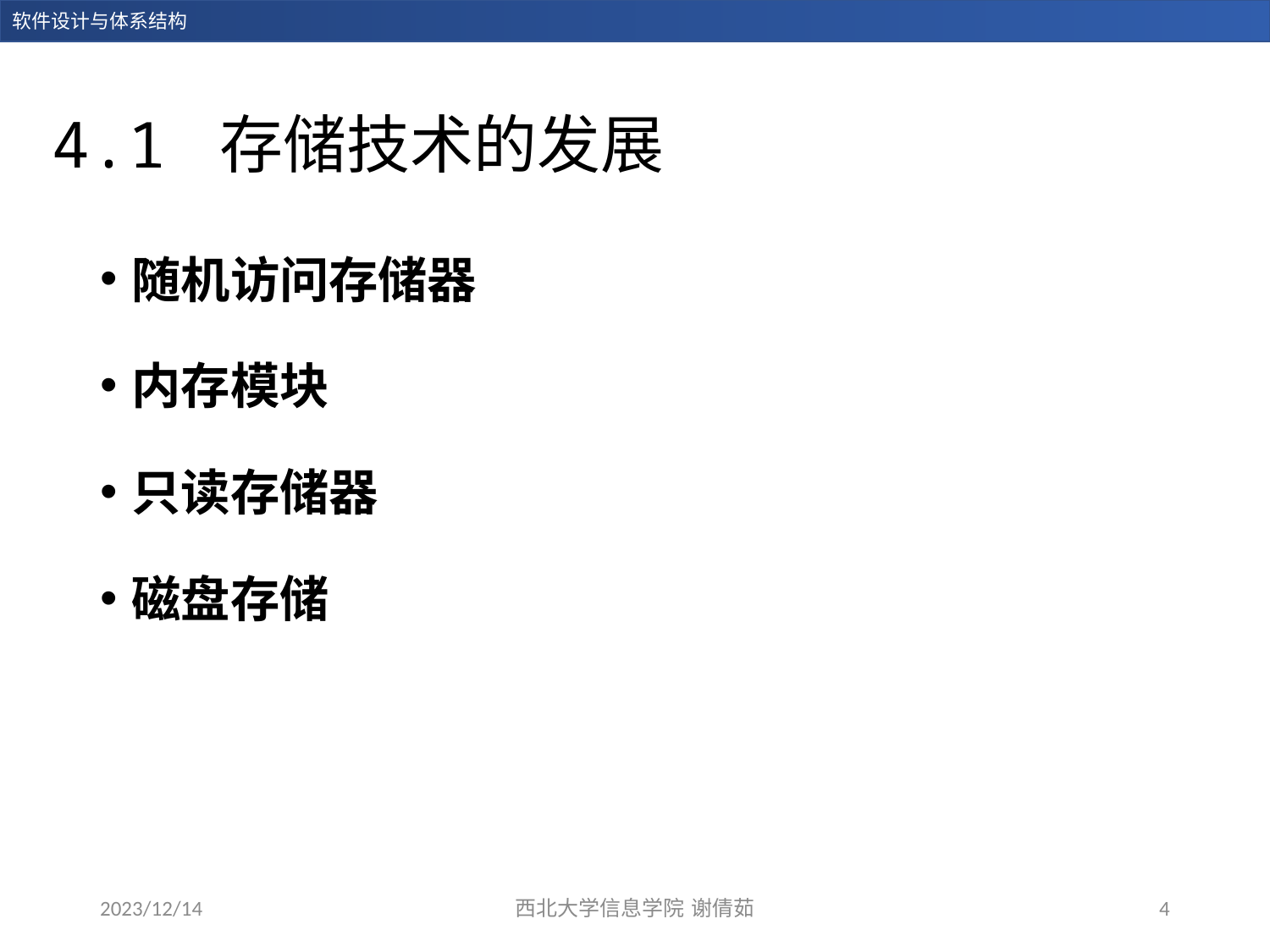

# 4.1 存储技术的发展
随机访问存储器
内存模块
只读存储器
磁盘存储
2023/12/14
西北大学信息学院 谢倩茹
4